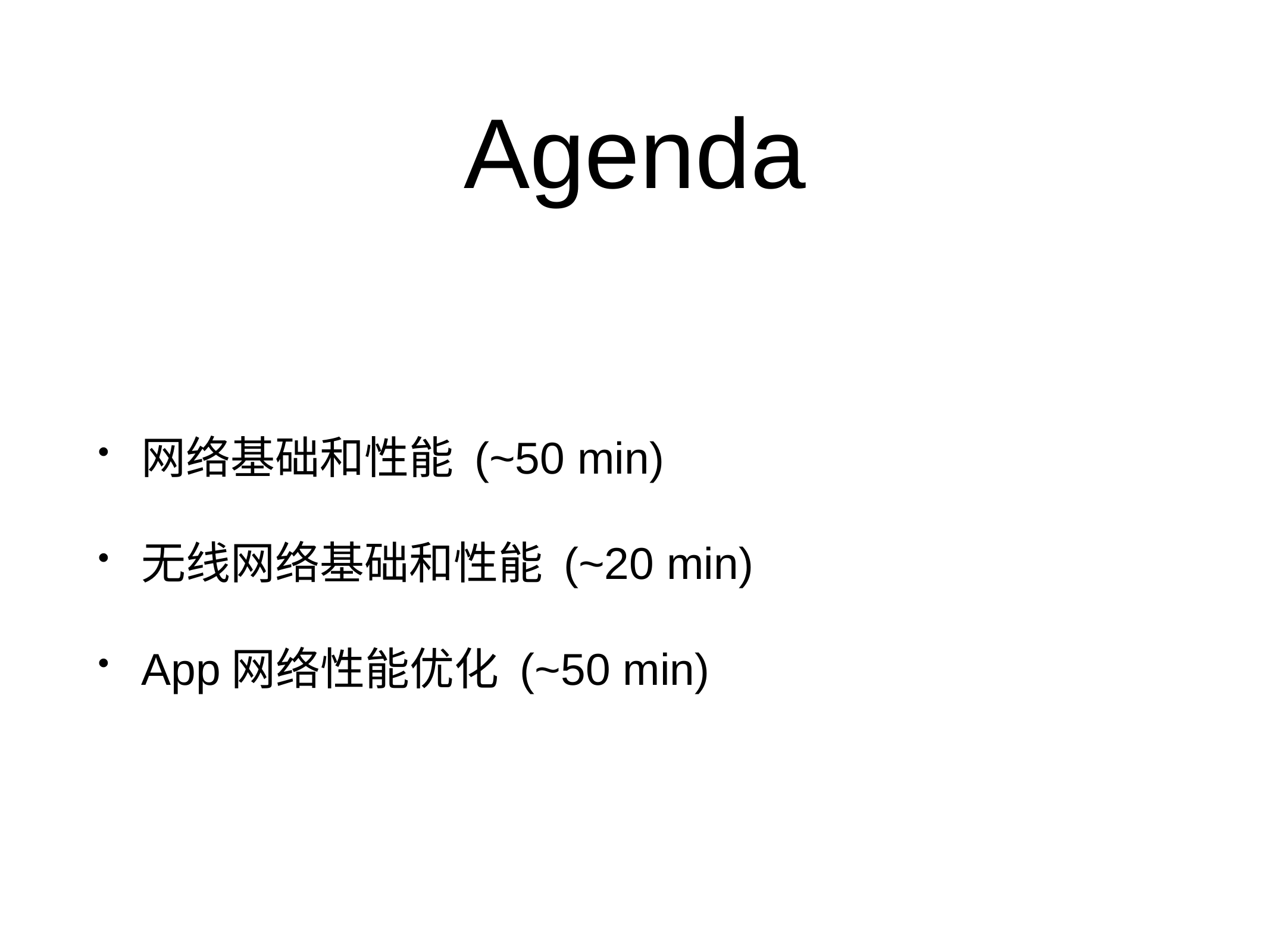

# Agenda
网络基础和性能 (~50 min)
无线网络基础和性能 (~20 min)
App网络性能优化 (~50 min)